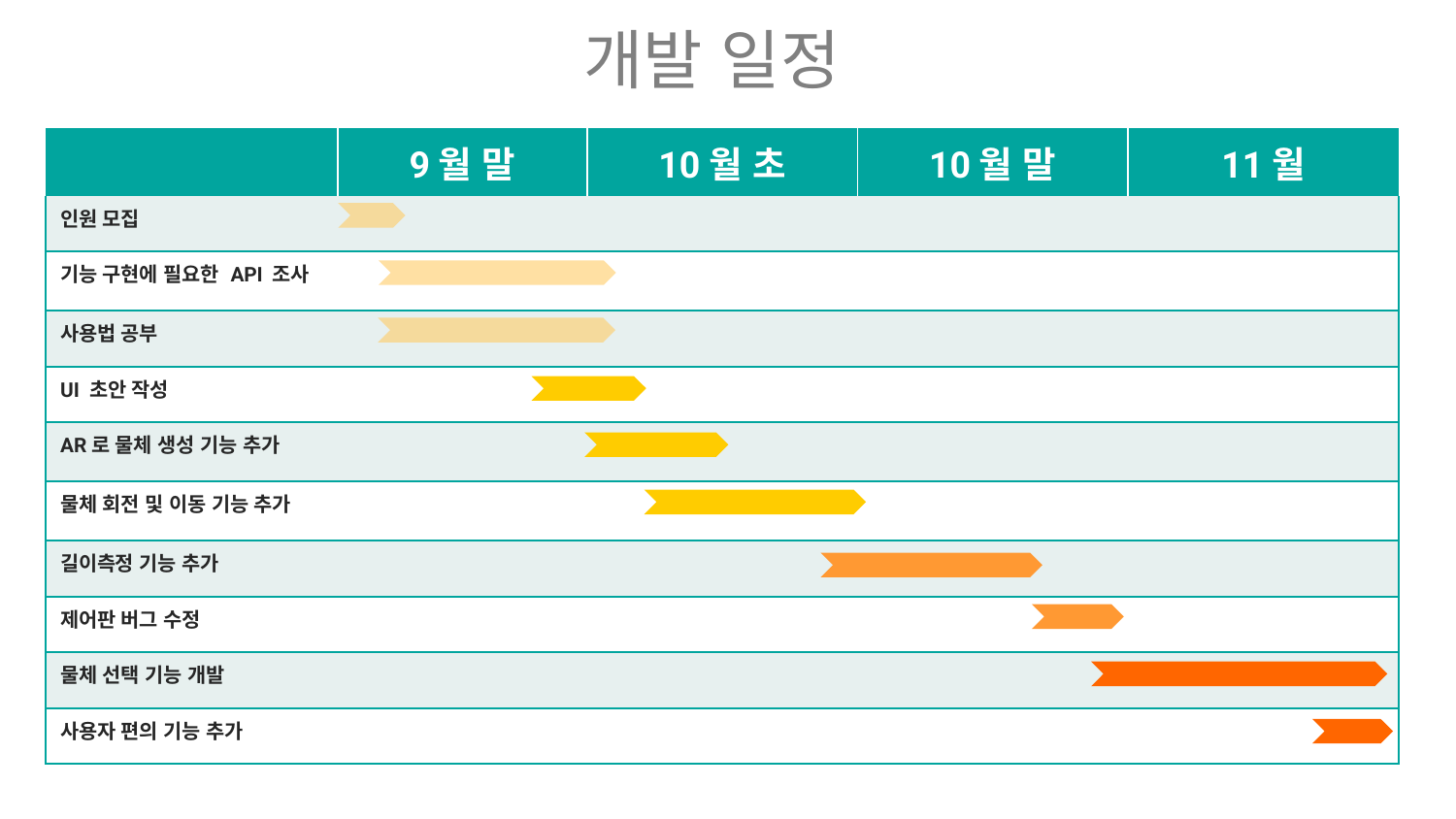

# 개발 일정
|  | 9월 말 | 10월 초 | 10월 말 | 11월 |
| --- | --- | --- | --- | --- |
| 인원 모집 |  |  |  |  |
| 기능 구현에 필요한 API 조사 |  |  |  |  |
| 사용법 공부 |  |  |  |  |
| UI 초안 작성 |  |  |  |  |
| AR로 물체 생성 기능 추가 |  |  |  |  |
| 물체 회전 및 이동 기능 추가 |  |  |  |  |
| 길이측정 기능 추가 |  |  |  |  |
| 제어판 버그 수정 |  |  |  |  |
| 물체 선택 기능 개발 |  |  |  |  |
| 사용자 편의 기능 추가 |  |  |  |  |